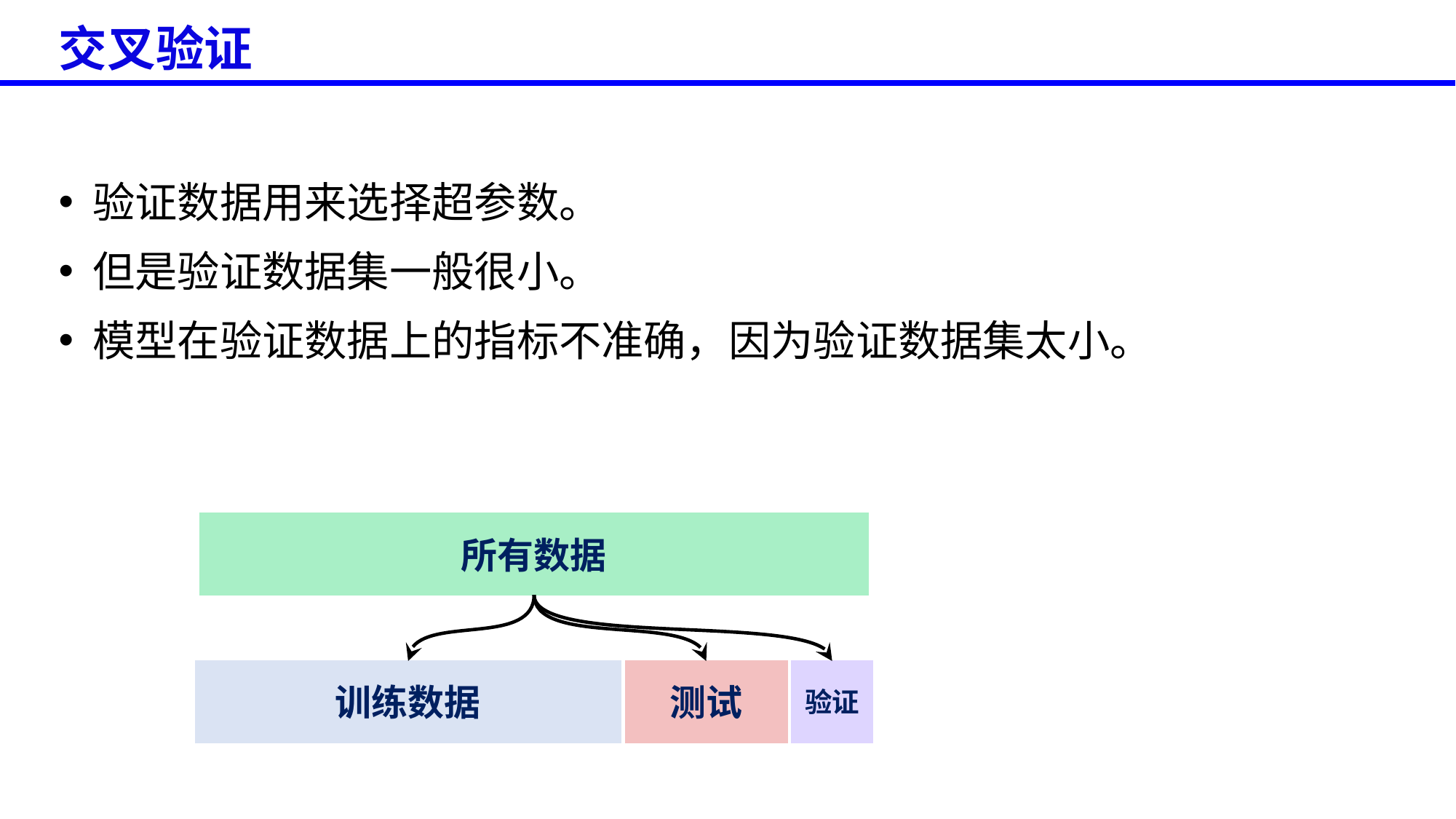

交叉验证
验证数据用来选择超参数。
但是验证数据集一般很小。
模型在验证数据上的指标不准确，因为验证数据集太小。
所有数据
训练数据
测试
验证